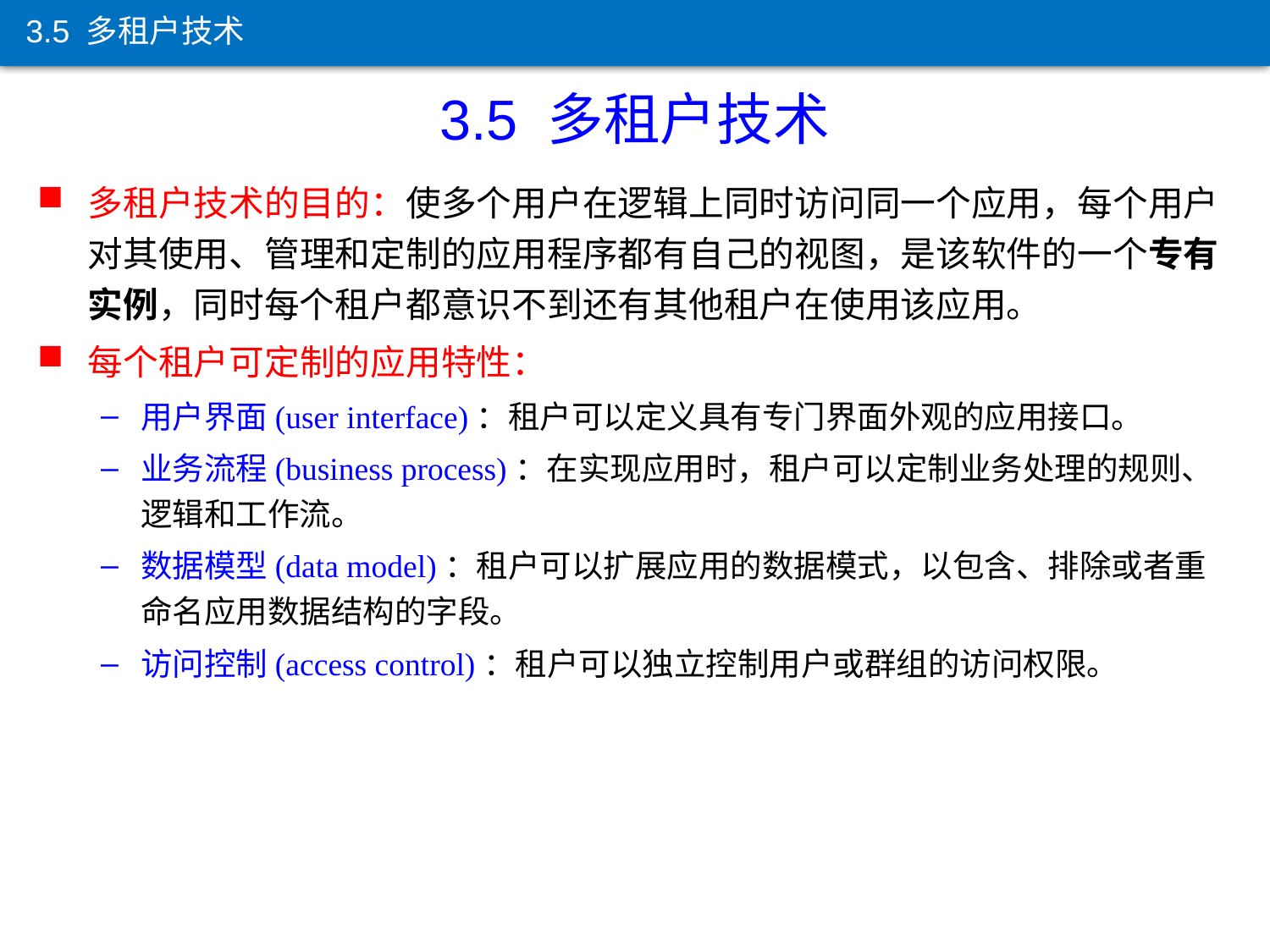

3.5 多租户技术
3.5 多租户技术
多租户技术的目的：使多个用户在逻辑上同时访问同一个应用，每个用户对其使用、管理和定制的应用程序都有自己的视图，是该软件的一个专有实例，同时每个租户都意识不到还有其他租户在使用该应用。
每个租户可定制的应用特性：
用户界面(user interface)：租户可以定义具有专门界面外观的应用接口。
业务流程(business process)：在实现应用时，租户可以定制业务处理的规则、逻辑和工作流。
数据模型(data model)：租户可以扩展应用的数据模式，以包含、排除或者重命名应用数据结构的字段。
访问控制(access control)：租户可以独立控制用户或群组的访问权限。
49